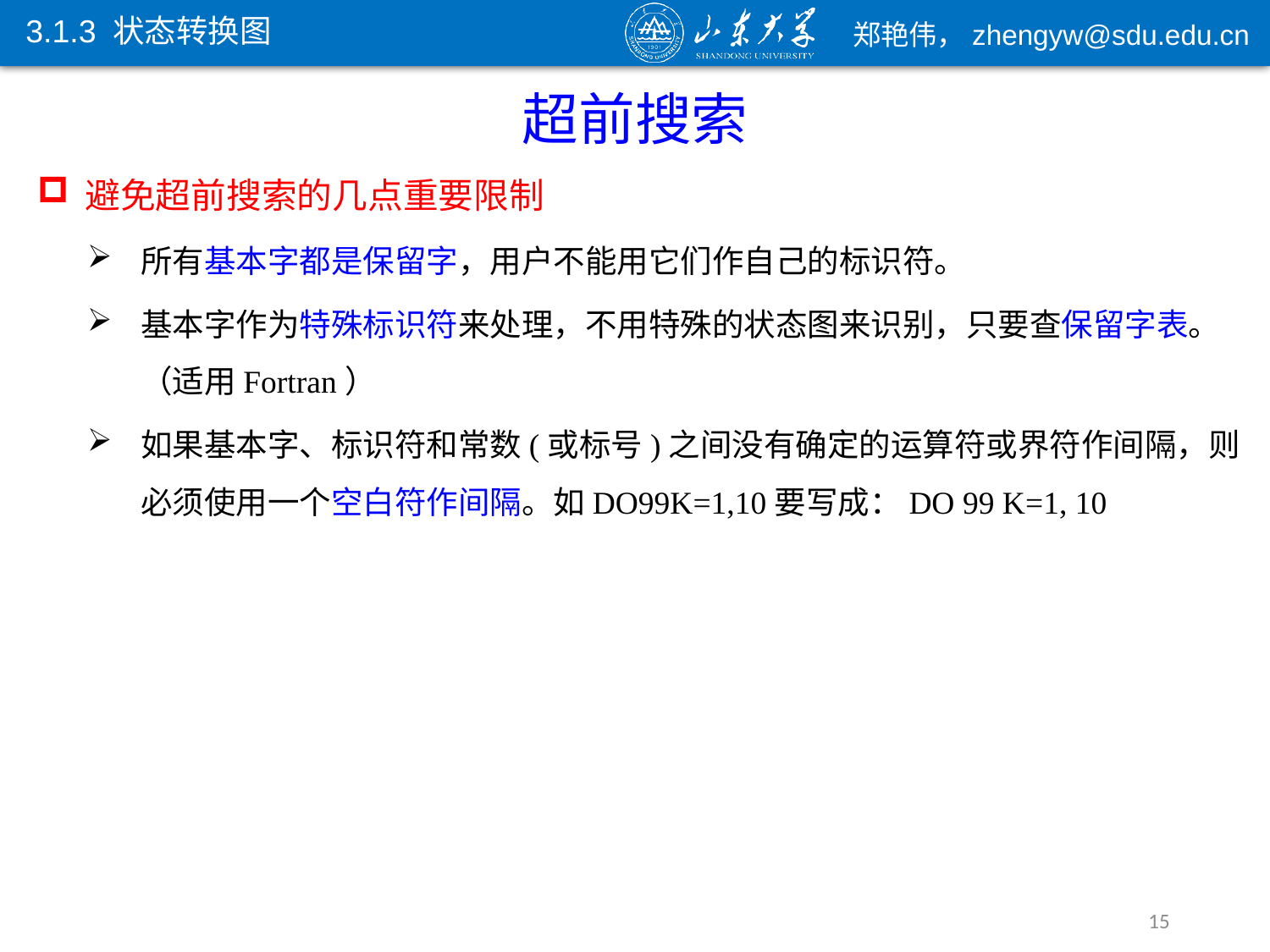

3.1.3 状态转换图
超前搜索
避免超前搜索的几点重要限制
所有基本字都是保留字，用户不能用它们作自己的标识符。
基本字作为特殊标识符来处理，不用特殊的状态图来识别，只要查保留字表。（适用Fortran）
如果基本字、标识符和常数(或标号)之间没有确定的运算符或界符作间隔，则必须使用一个空白符作间隔。如DO99K=1,10要写成：DO 99 K=1, 10
15